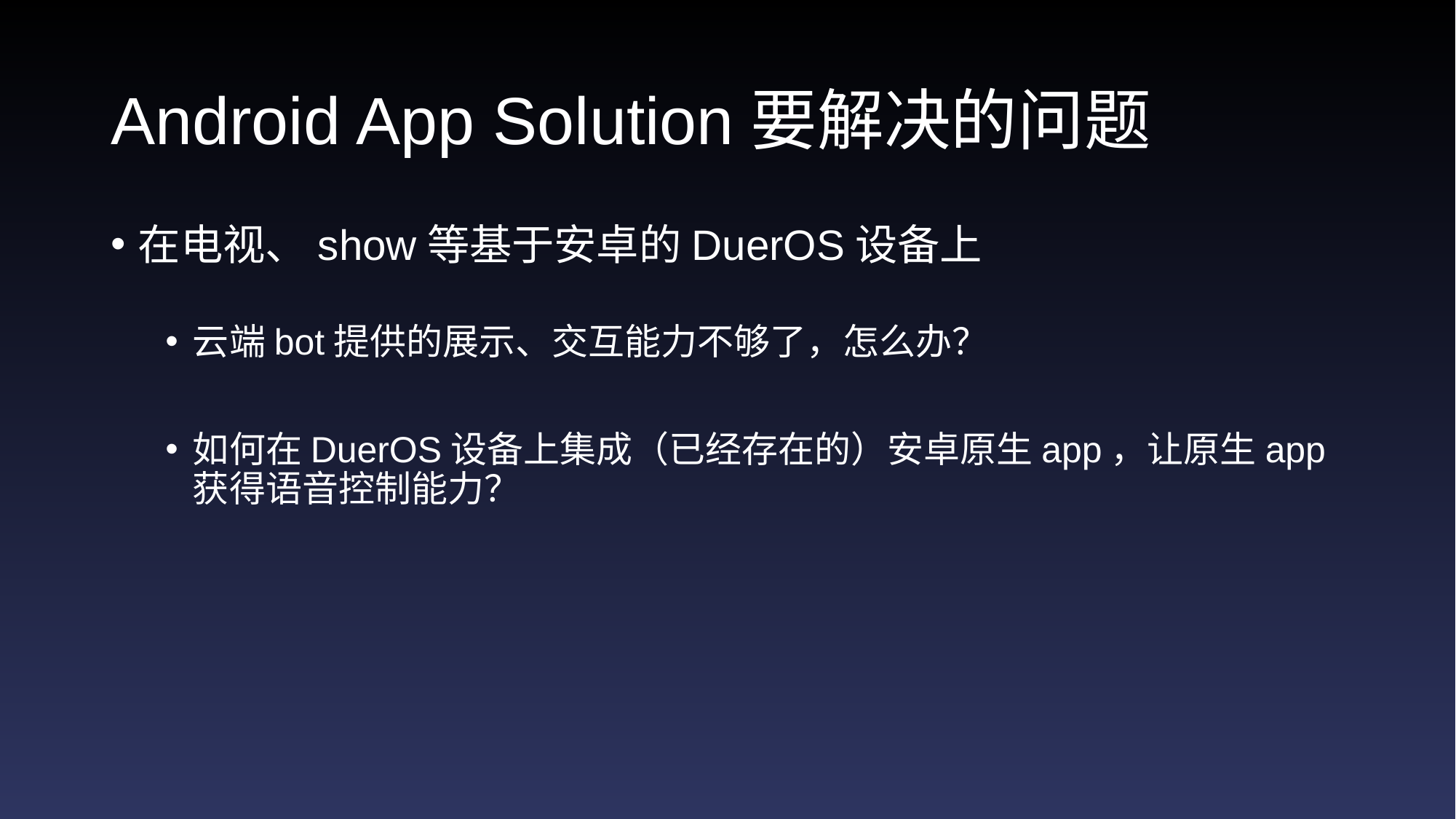

# Android App Solution要解决的问题
在电视、show等基于安卓的DuerOS设备上

云端bot提供的展示、交互能力不够了，怎么办？

如何在DuerOS设备上集成（已经存在的）安卓原生app，让原生app获得语音控制能力？